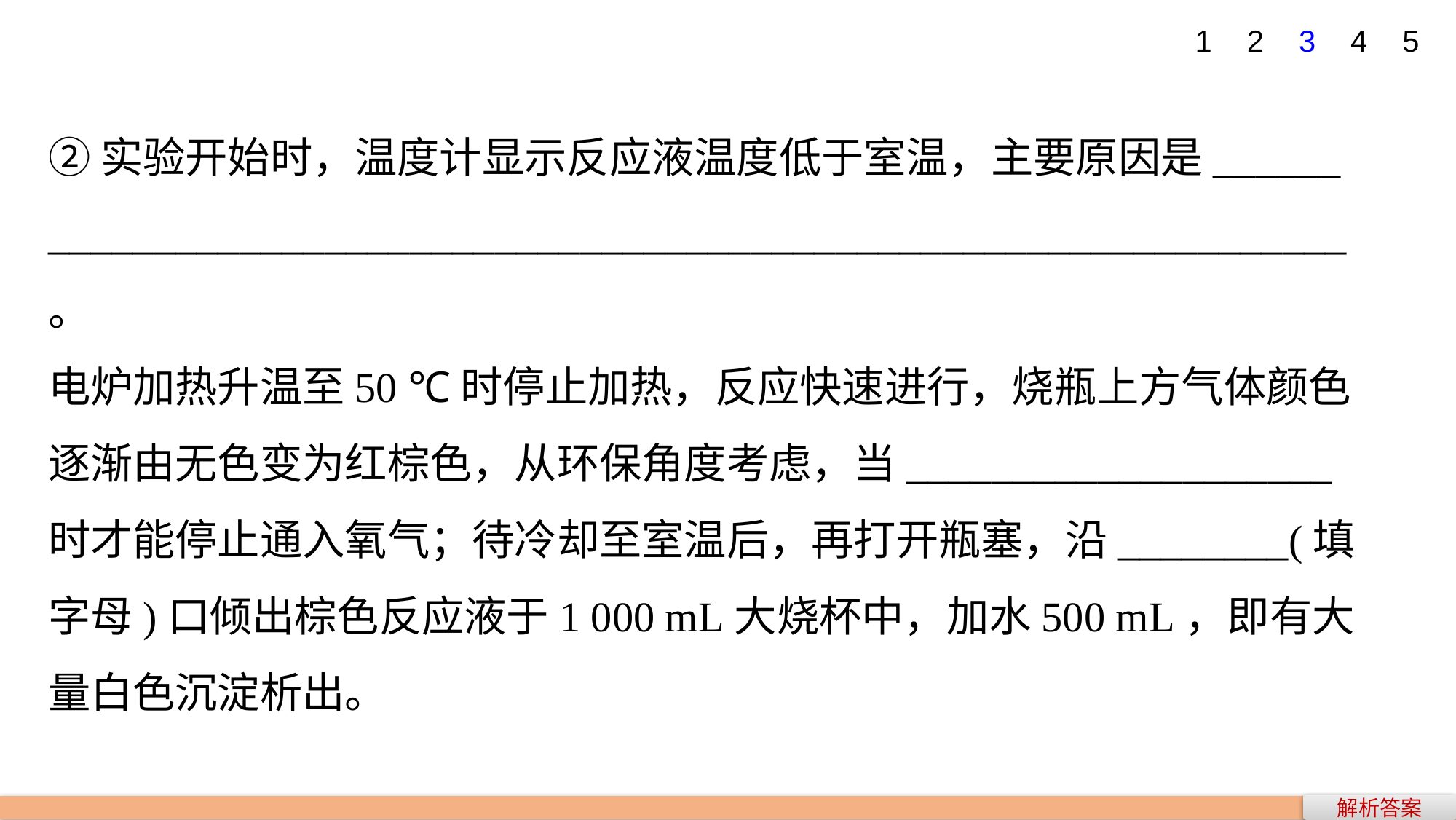

1
2
3
4
5
②实验开始时，温度计显示反应液温度低于室温，主要原因是______
_____________________________________________________________。
电炉加热升温至50 ℃时停止加热，反应快速进行，烧瓶上方气体颜色逐渐由无色变为红棕色，从环保角度考虑，当____________________时才能停止通入氧气；待冷却至室温后，再打开瓶塞，沿________(填字母)口倾出棕色反应液于1 000 mL大烧杯中，加水500 mL，即有大量白色沉淀析出。
解析答案